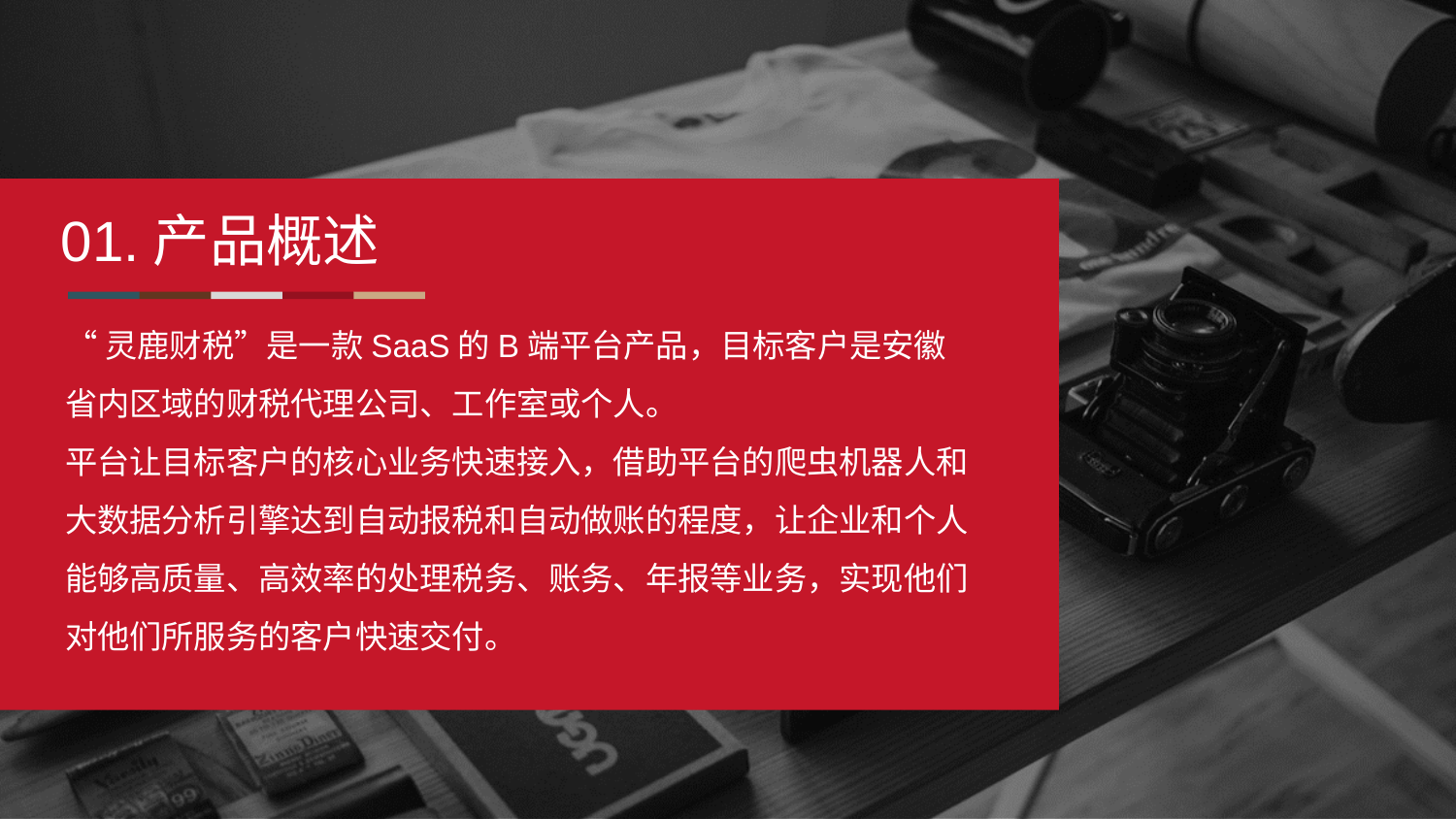

01.产品概述

“灵鹿财税”是一款SaaS的B端平台产品，目标客户是安徽省内区域的财税代理公司、工作室或个人。
平台让目标客户的核心业务快速接入，借助平台的爬虫机器人和大数据分析引擎达到自动报税和自动做账的程度，让企业和个人能够高质量、高效率的处理税务、账务、年报等业务，实现他们对他们所服务的客户快速交付。